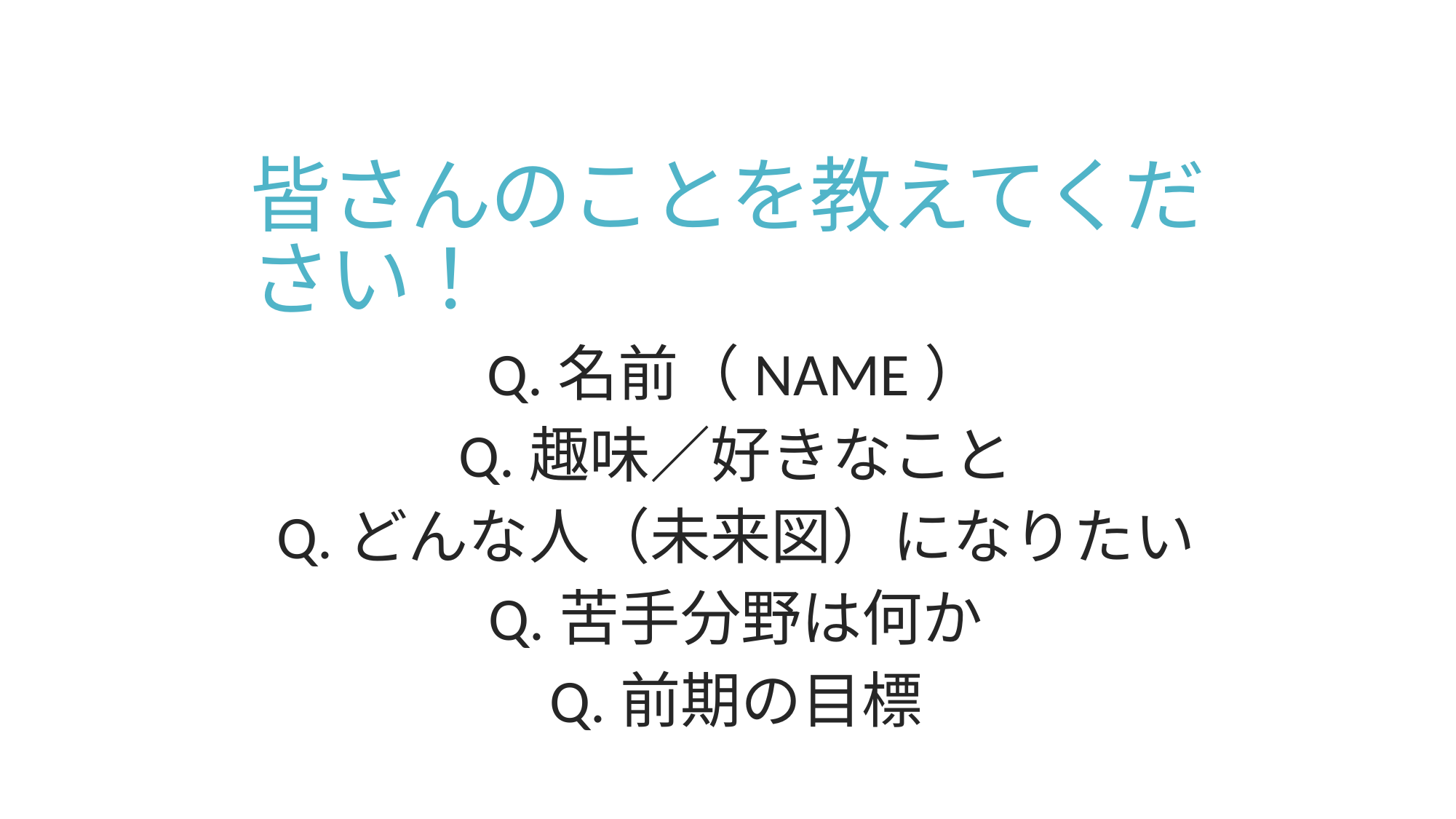

# 皆さんのことを教えてください！
Q.名前（NAME）
Q.趣味／好きなこと
Q.どんな人（未来図）になりたい
Q.苦手分野は何か
Q.前期の目標